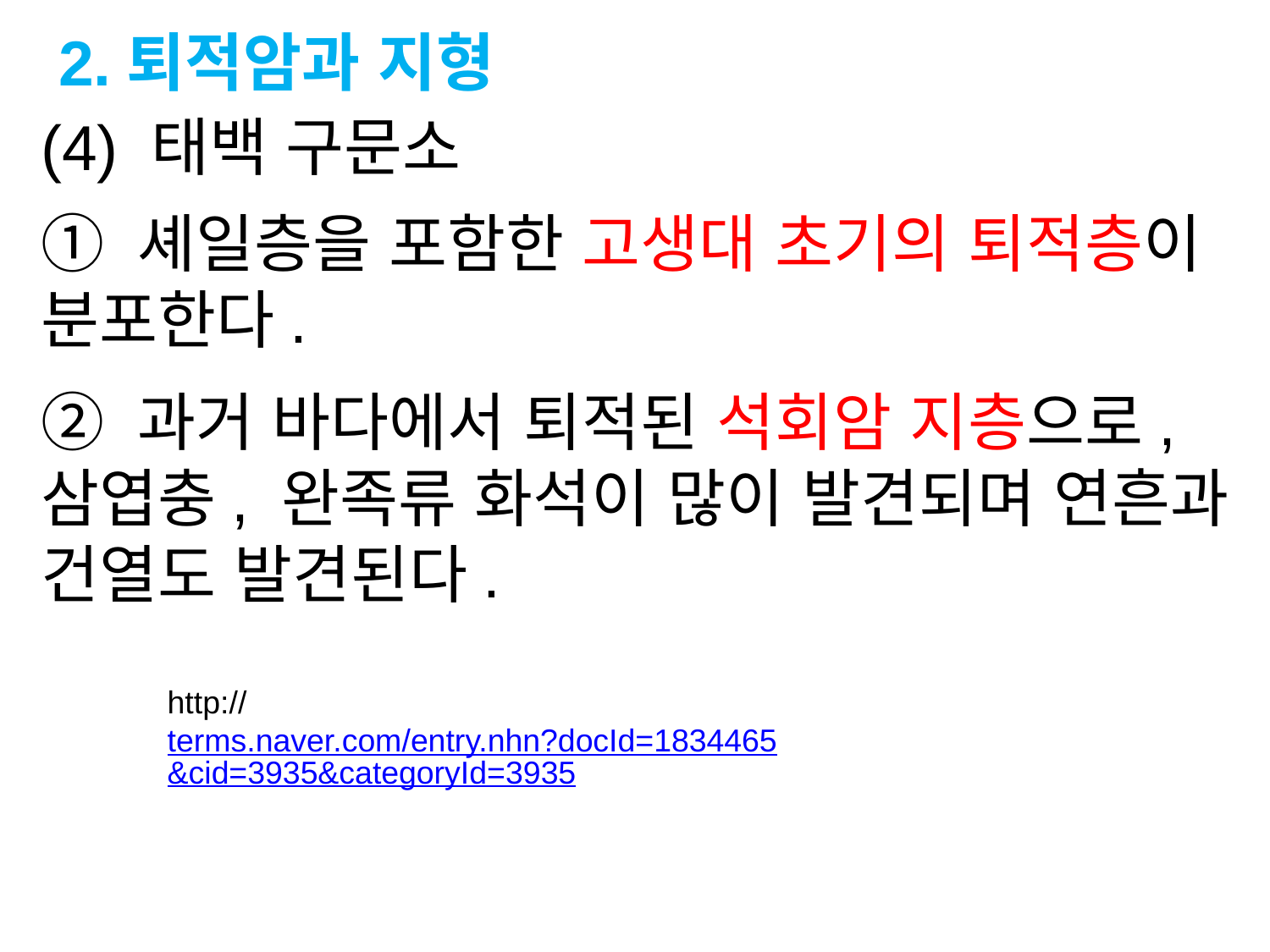

2.퇴적암과 지형
(4) 태백 구문소

① 셰일층을 포함한 고생대 초기의 퇴적층이 분포한다.
② 과거 바다에서 퇴적된 석회암 지층으로, 삼엽충, 완족류 화석이 많이 발견되며 연흔과 건열도 발견된다.
http://terms.naver.com/entry.nhn?docId=1834465&cid=3935&categoryId=3935